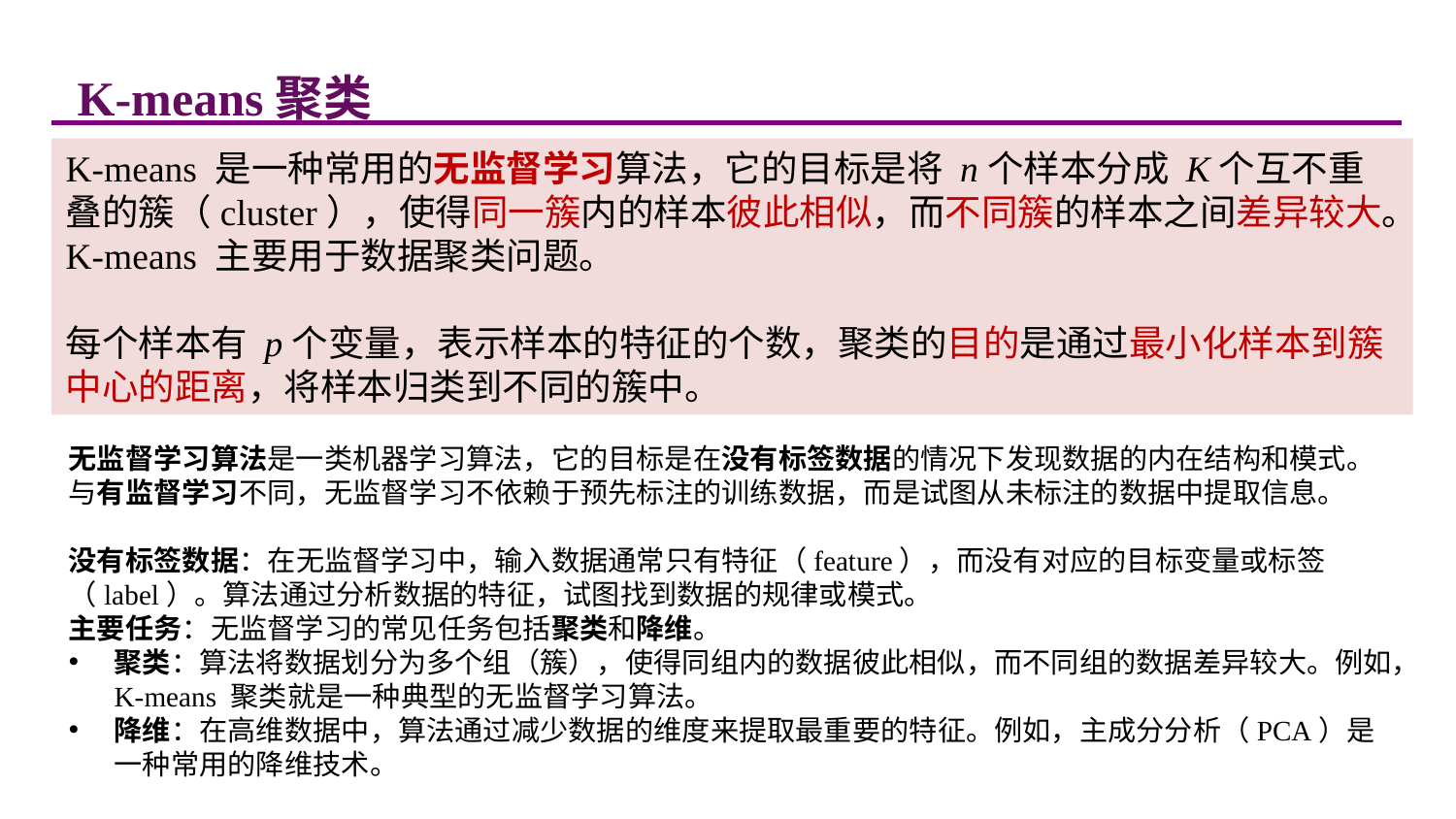

K-means聚类
K-means 是一种常用的无监督学习算法，它的目标是将 n个样本分成 K个互不重叠的簇（cluster），使得同一簇内的样本彼此相似，而不同簇的样本之间差异较大。K-means 主要用于数据聚类问题。

每个样本有 p个变量，表示样本的特征的个数，聚类的目的是通过最小化样本到簇中心的距离，将样本归类到不同的簇中。
无监督学习算法是一类机器学习算法，它的目标是在没有标签数据的情况下发现数据的内在结构和模式。与有监督学习不同，无监督学习不依赖于预先标注的训练数据，而是试图从未标注的数据中提取信息。

没有标签数据：在无监督学习中，输入数据通常只有特征（feature），而没有对应的目标变量或标签（label）。算法通过分析数据的特征，试图找到数据的规律或模式。
主要任务：无监督学习的常见任务包括聚类和降维。
聚类：算法将数据划分为多个组（簇），使得同组内的数据彼此相似，而不同组的数据差异较大。例如，K-means 聚类就是一种典型的无监督学习算法。
降维：在高维数据中，算法通过减少数据的维度来提取最重要的特征。例如，主成分分析（PCA）是一种常用的降维技术。